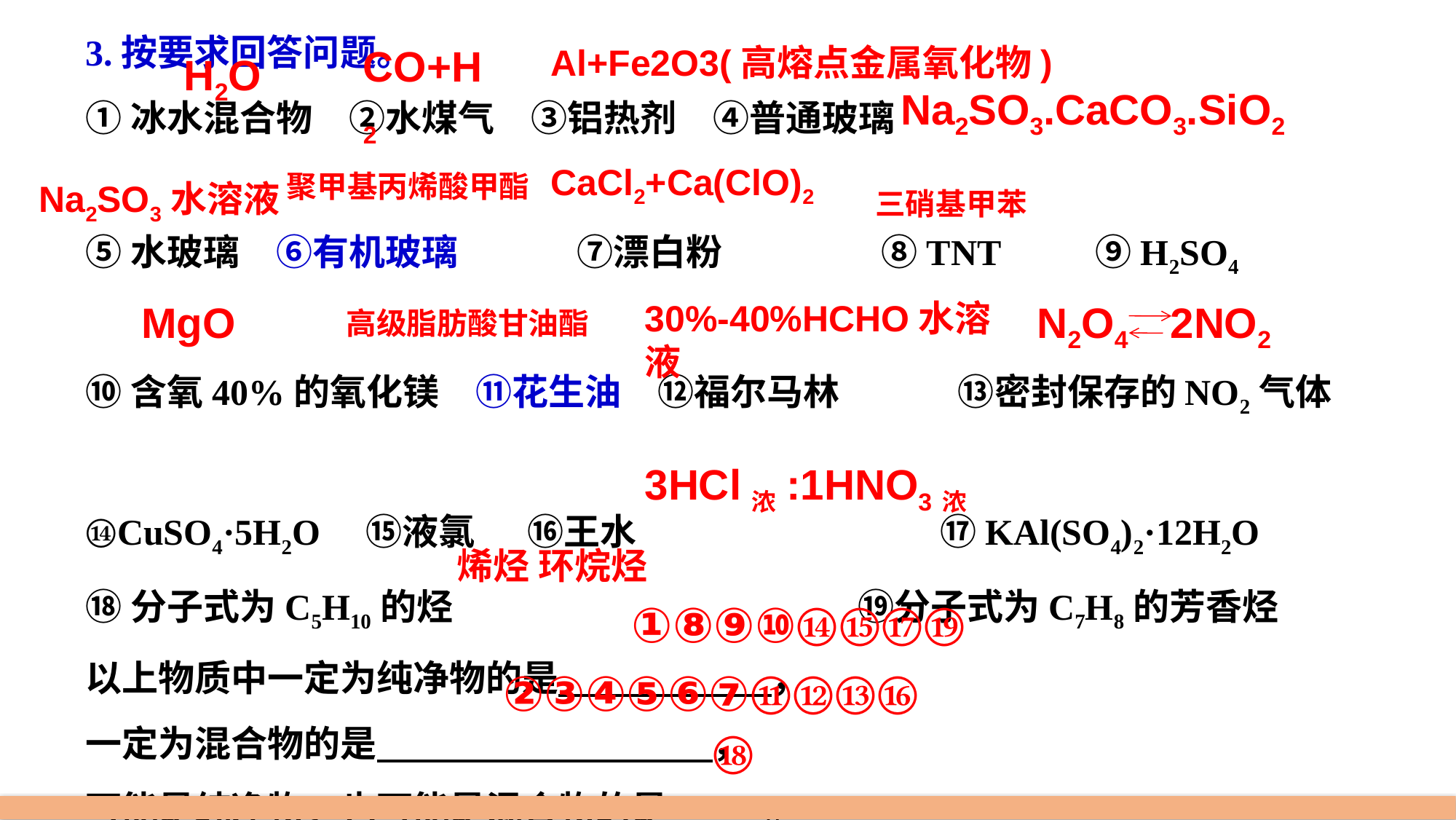

3.按要求回答问题。
①冰水混合物　②水煤气　③铝热剂　④普通玻璃

⑤水玻璃　⑥有机玻璃　          ⑦漂白粉　               ⑧TNT　      ⑨H2SO4

⑩含氧40%的氧化镁　⑪花生油　⑫福尔马林　          ⑬密封保存的NO2气体

⑭CuSO4·5H2O　⑮液氯　  ⑯王水                                     ⑰KAl(SO4)2·12H2O
⑱分子式为C5H10的烃　                                             ⑲分子式为C7H8的芳香烃
以上物质中一定为纯净物的是                          ，
一定为混合物的是                                         ，
可能是纯净物，也可能是混合物的是            。
CO+H2
Al+Fe2O3(高熔点金属氧化物)
H2O
Na2SO3.CaCO3.SiO2
CaCl2+Ca(ClO)2
聚甲基丙烯酸甲酯
Na2SO3水溶液
三硝基甲苯
MgO
30%-40%HCHO水溶液
N2O4    2NO2
高级脂肪酸甘油酯
3HCl浓:1HNO3浓
烯烃 环烷烃
①⑧⑨⑩⑭⑮⑰⑲
②③④⑤⑥⑦⑪⑫⑬⑯
⑱